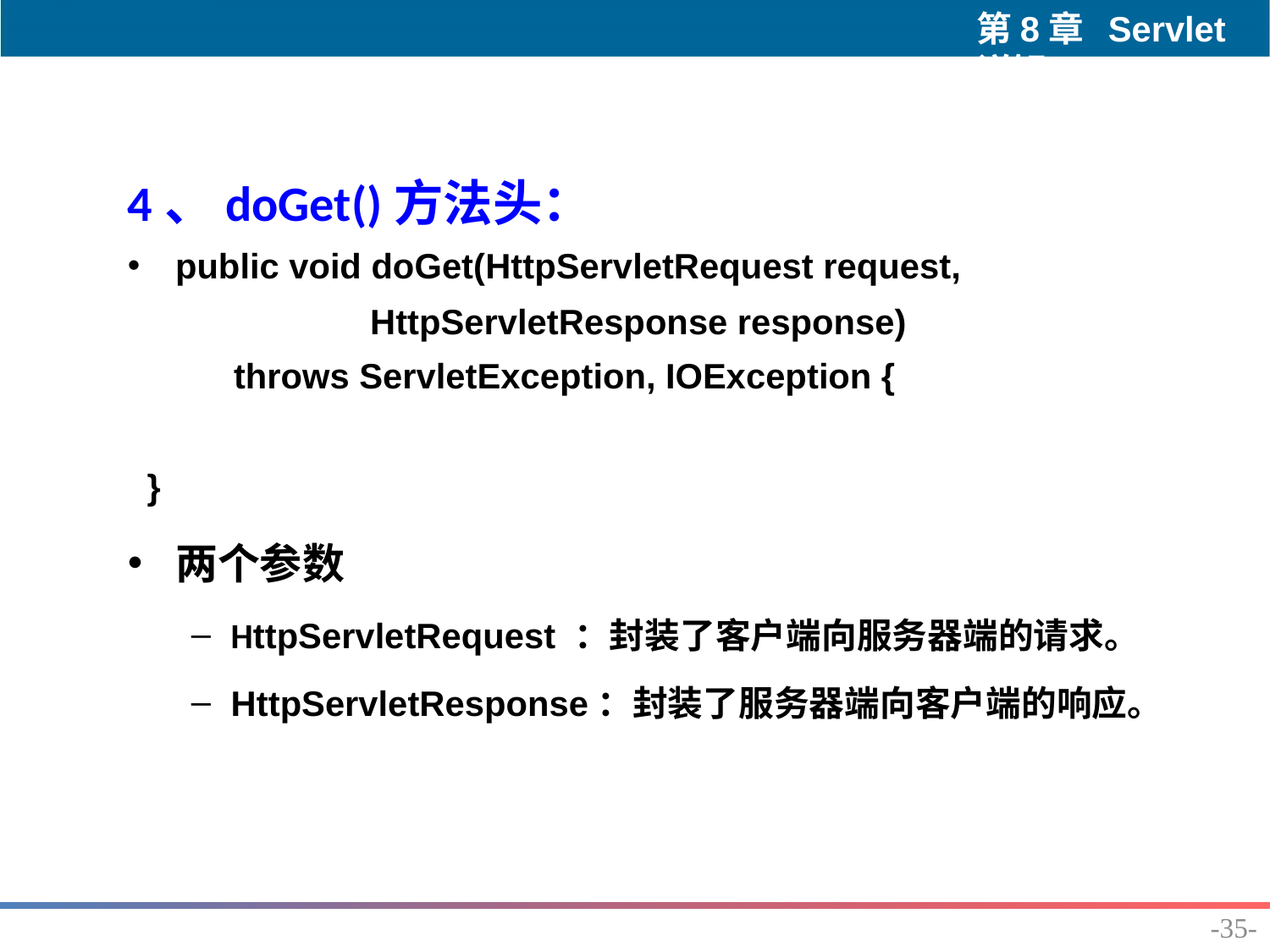

4、doGet()方法头：
public void doGet(HttpServletRequest request,
                    HttpServletResponse response)
      throws ServletException, IOException {

  }
两个参数
HttpServletRequest ：封装了客户端向服务器端的请求。
HttpServletResponse：封装了服务器端向客户端的响应。

-35-